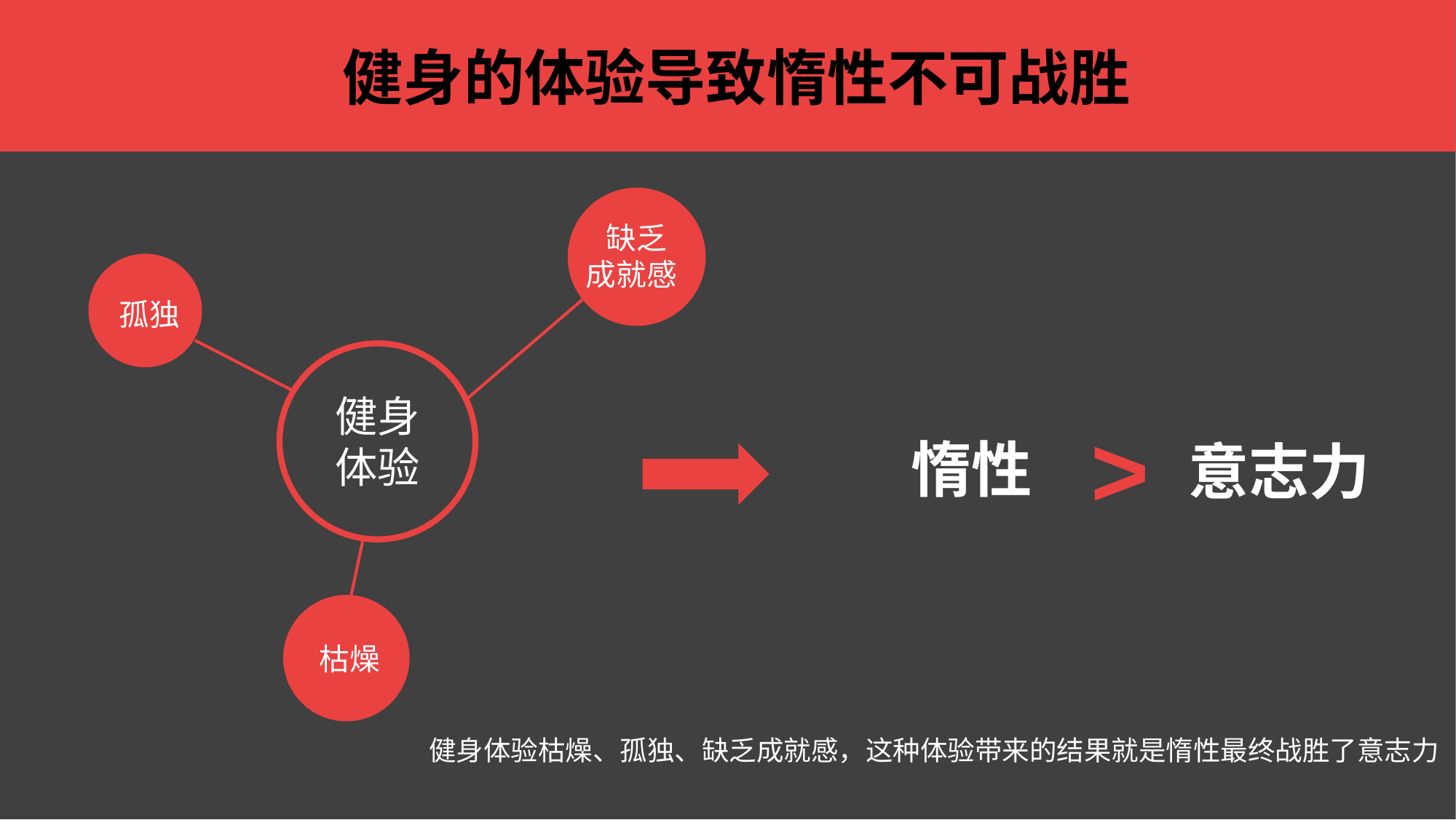

# 健身的体验导致惰性不可战胜

缺乏
成就感

孤独

健身
体验
>
惰性
意志力

枯燥
健身体验枯燥、孤独、缺乏成就感，这种体验带来的结果就是惰性最终战胜了意志力